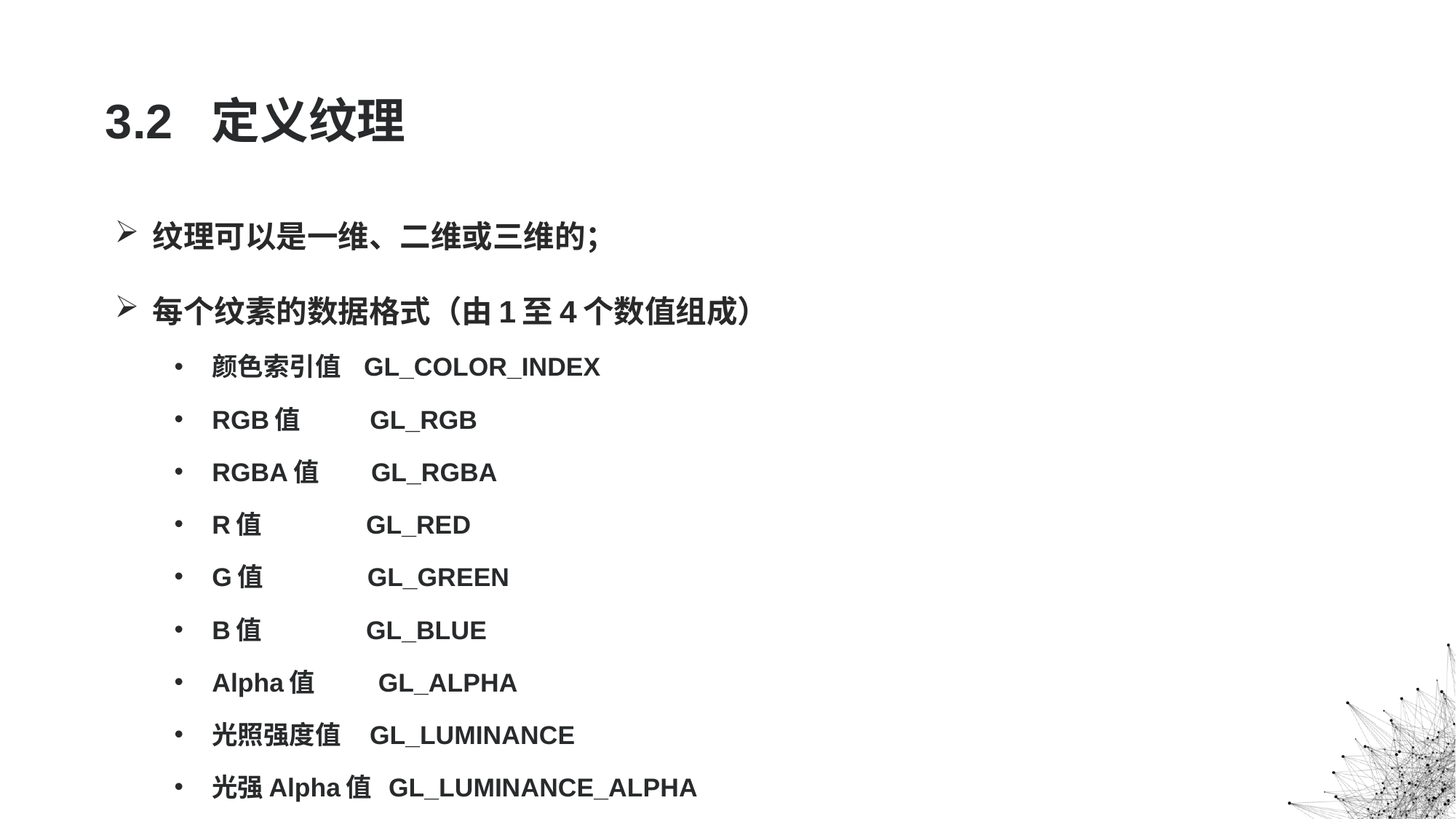

# 3.2  定义纹理
纹理可以是一维、二维或三维的；
每个纹素的数据格式（由1至4个数值组成）
颜色索引值   GL_COLOR_INDEX
RGB值           GL_RGB
RGBA值        GL_RGBA
R值                 GL_RED
G值                 GL_GREEN
B值                 GL_BLUE
Alpha值          GL_ALPHA
光照强度值    GL_LUMINANCE
光强Alpha值  GL_LUMINANCE_ALPHA